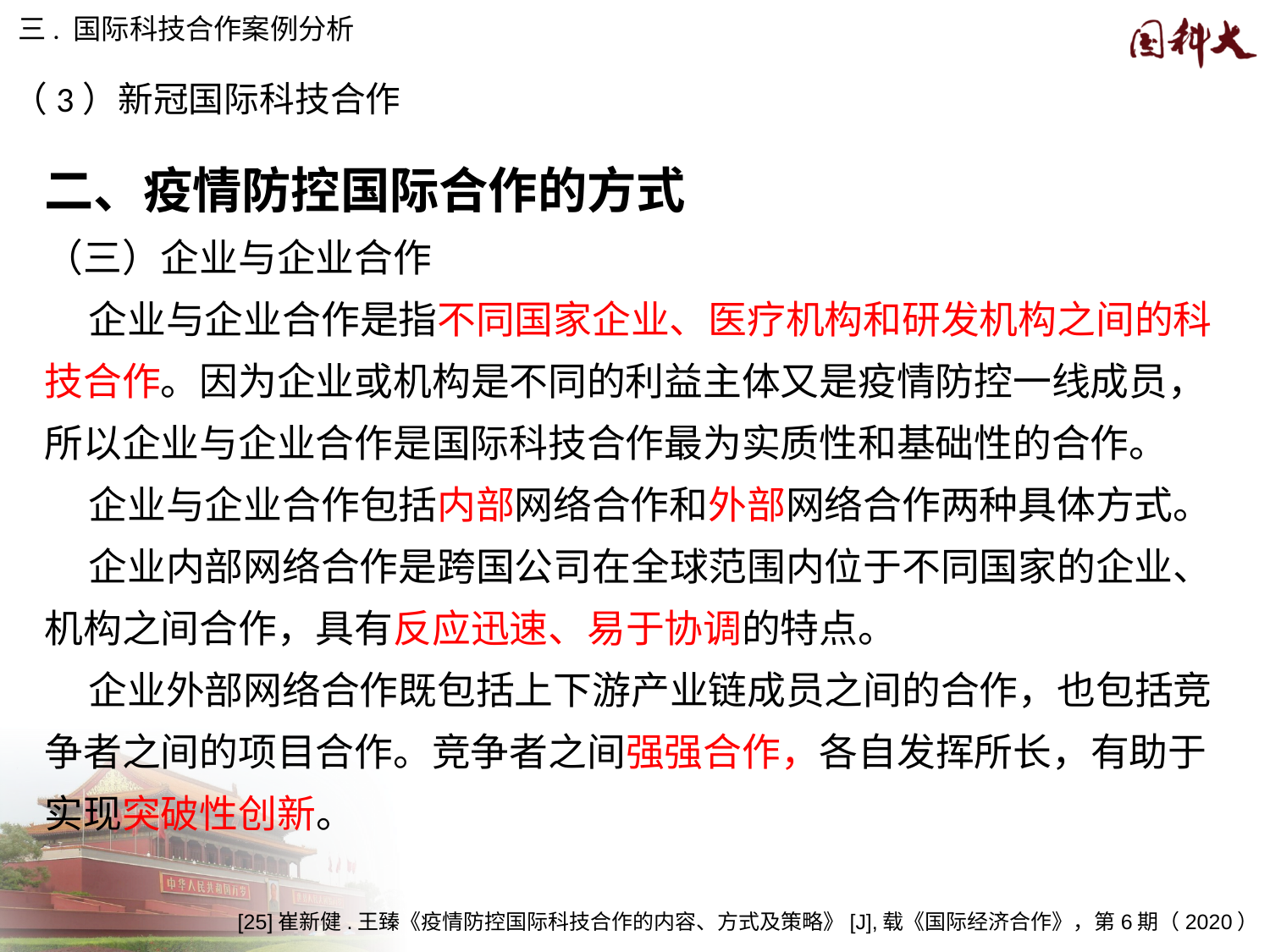

三. 国际科技合作案例分析
（3）新冠国际科技合作
二、疫情防控国际合作的方式
（三）企业与企业合作
    企业与企业合作是指不同国家企业、医疗机构和研发机构之间的科技合作。因为企业或机构是不同的利益主体又是疫情防控一线成员，所以企业与企业合作是国际科技合作最为实质性和基础性的合作。
    企业与企业合作包括内部网络合作和外部网络合作两种具体方式。
    企业内部网络合作是跨国公司在全球范围内位于不同国家的企业、机构之间合作，具有反应迅速、易于协调的特点。
    企业外部网络合作既包括上下游产业链成员之间的合作，也包括竞争者之间的项目合作。竞争者之间强强合作，各自发挥所长，有助于实现突破性创新。

[25]崔新健.王臻《疫情防控国际科技合作的内容、方式及策略》[J],载《国际经济合作》，第6期（2020）